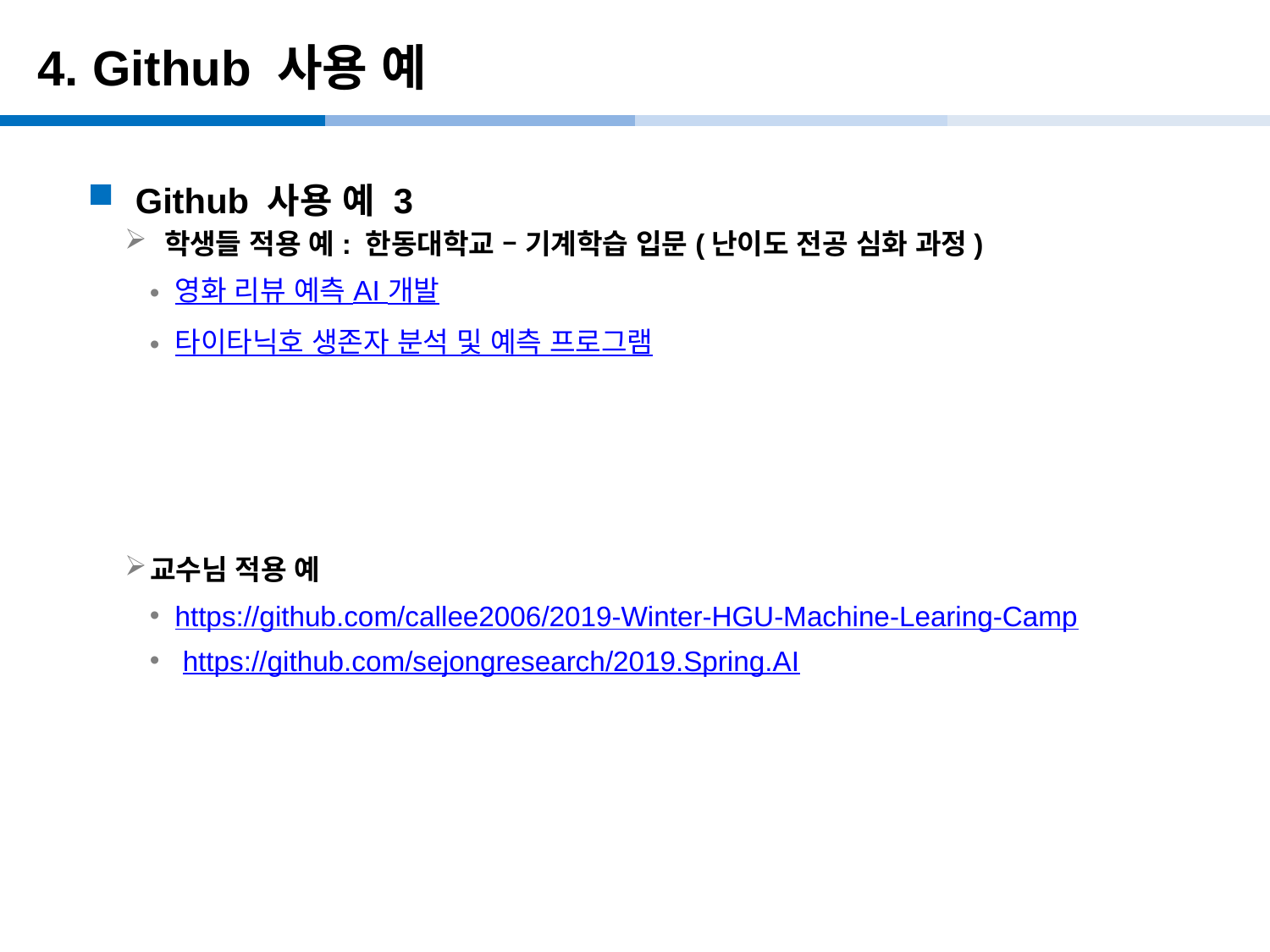

# 4. Github 사용 예
Github 사용 예 3
 학생들 적용 예: 한동대학교 – 기계학습 입문(난이도 전공 심화 과정)
영화 리뷰 예측 AI 개발
타이타닉호 생존자 분석 및 예측 프로그램

교수님 적용 예
https://github.com/callee2006/2019-Winter-HGU-Machine-Learing-Camp
 https://github.com/sejongresearch/2019.Spring.AI